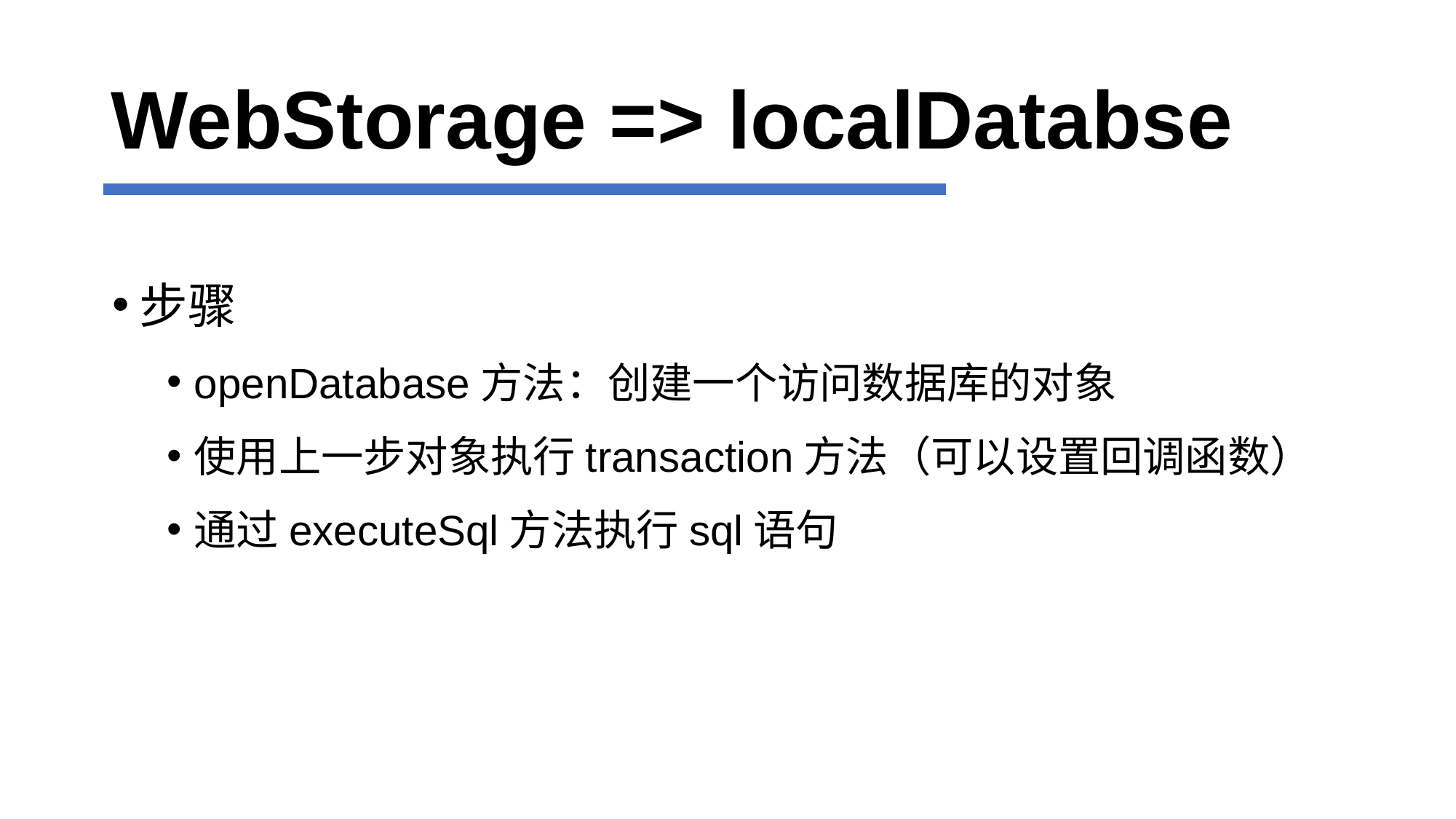

# WebStorage => localDatabse
步骤
openDatabase方法：创建一个访问数据库的对象
使用上一步对象执行transaction方法（可以设置回调函数）
通过executeSql方法执行sql语句